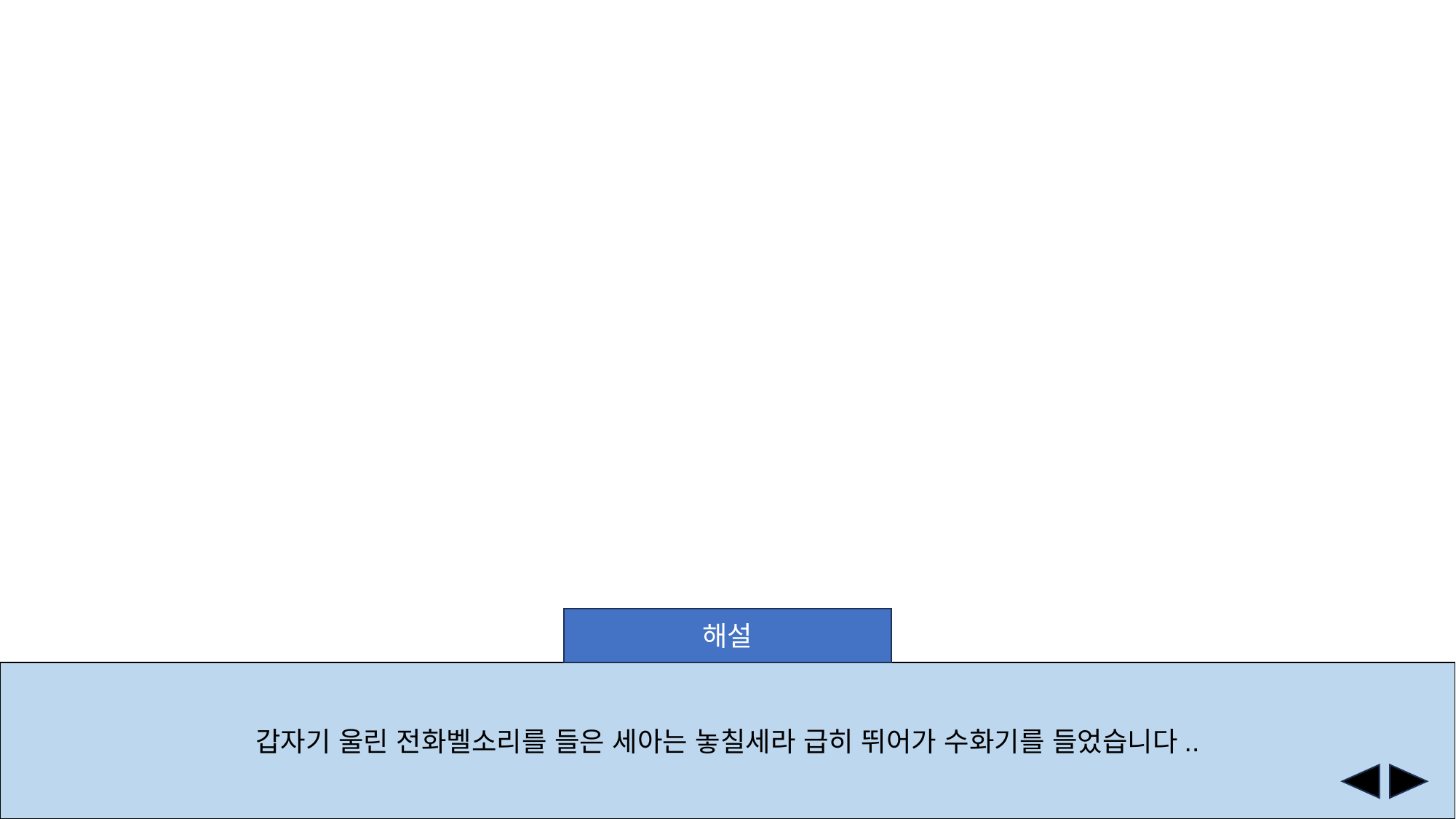

해설
갑자기 울린 전화벨소리를 들은 세아는 놓칠세라 급히 뛰어가 수화기를 들었습니다..